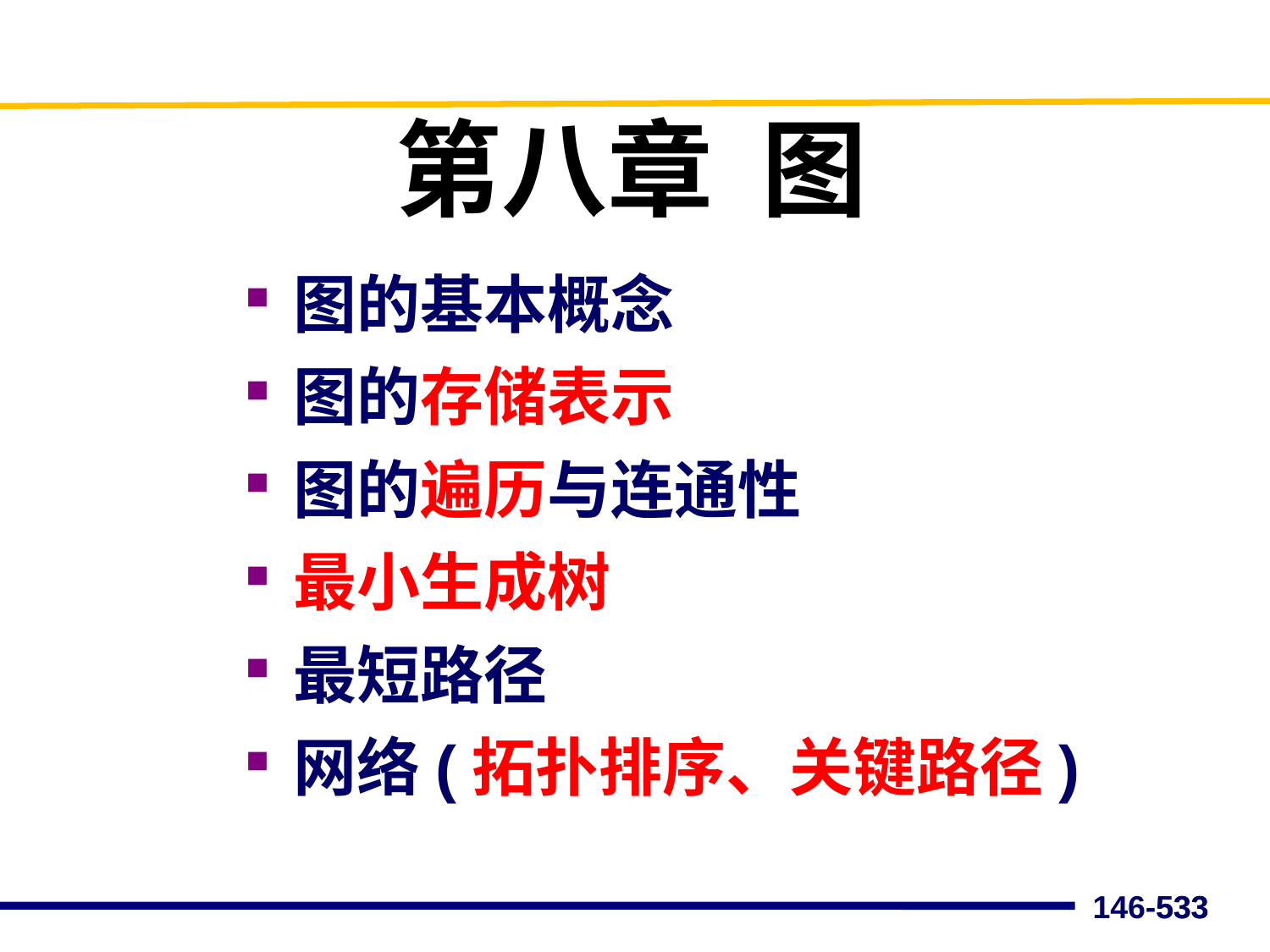

# 第八章  图
图的基本概念
图的存储表示
图的遍历与连通性
最小生成树
最短路径
网络(拓扑排序、关键路径)
533
146-533